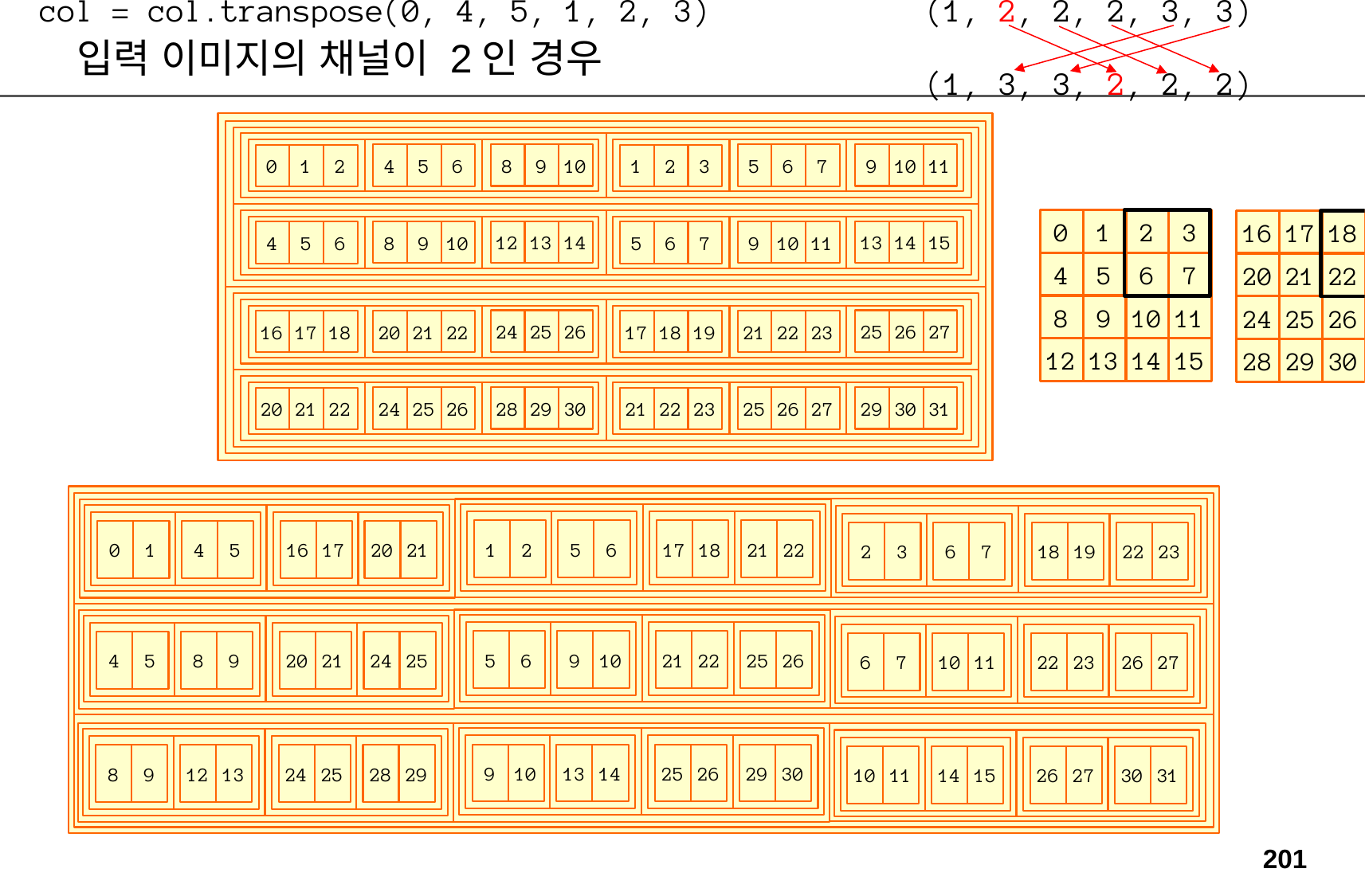

col = col.transpose(0, 4, 5, 1, 2, 3)
(1, 2, 2, 2, 3, 3)
입력 이미지의 채널이 2인 경우
(1, 3, 3, 2, 2, 2)

10
11
9
10
8
9
6
7
5
6
4
5
2
3
0
1
1
2

14
15
13
14
12
13
10
11
9
10
8
9
6
7
5
6
4
5

26
27
24
25
25
26
22
23
20
21
21
22
17
18
18
19
16
17

30
31
29
30
28
29
26
27
24
25
25
26
22
23
20
21
21
22
0
1
2
3

16
17
18
19

4
5
6
7
20
21
22
23
8
9
10
11
24
25
26
27
12
13
14
15
28
29
30
21

1
2
5
6
17
18
21
22
0
1
4
5
16
17
20
21
2
3
6
7
18
19
22
23

5
6
9
10
21
22
25
26
4
5
8
9
20
21
24
25
6
7
10
11
22
23
26
27

9
10
13
14
25
26
29
30
8
9
12
13
24
25
28
29
10
11
14
15
26
27
30
31